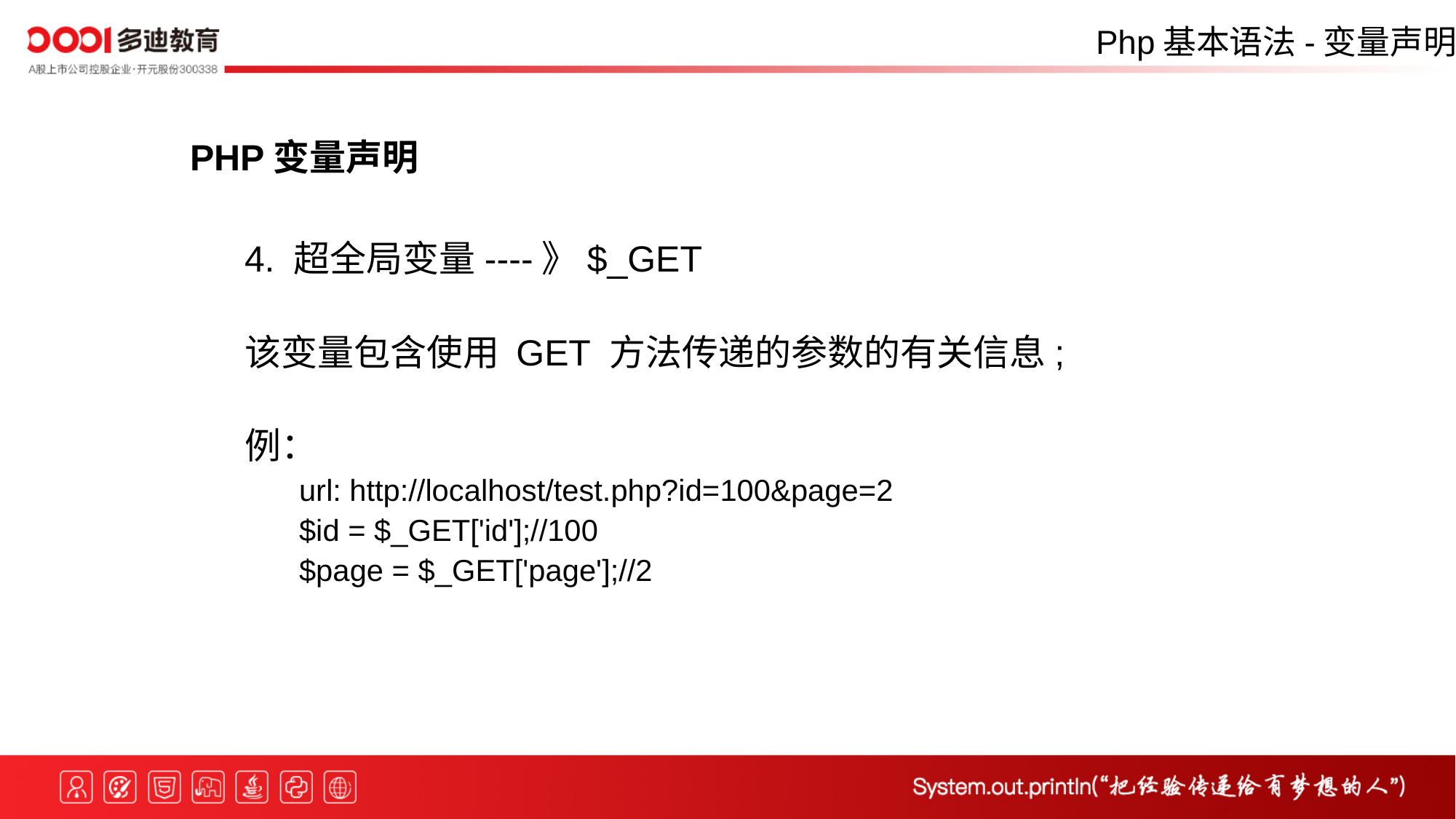

Php基本语法-变量声明
PHP变量声明

4. 超全局变量----》$_GET

该变量包含使用 GET 方法传递的参数的有关信息;

例：
url: http://localhost/test.php?id=100&page=2
$id = $_GET['id'];//100
$page = $_GET['page'];//2